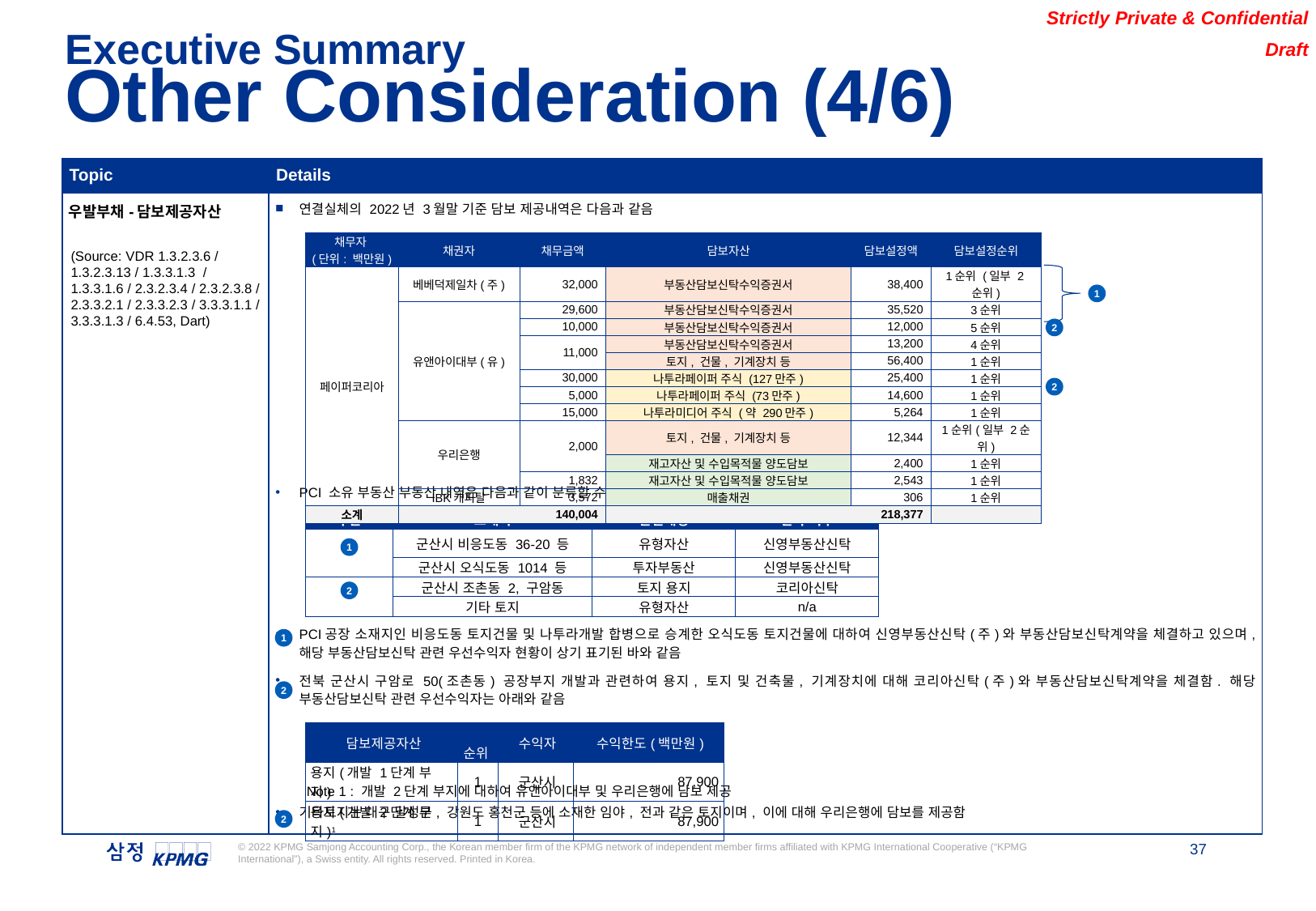

Executive Summary
Other Consideration (4/6)
| Topic | Details |
| --- | --- |
| 우발부채-담보제공자산 | 연결실체의 2022년 3월말 기준 담보 제공내역은 다음과 같음 PCI 소유 부동산 부동산 내역은 다음과 같이 분류할 수 있음 PCI공장 소재지인 비응도동 토지건물 및 나투라개발 합병으로 승계한 오식도동 토지건물에 대하여 신영부동산신탁(주)와 부동산담보신탁계약을 체결하고 있으며, 해당 부동산담보신탁 관련 우선수익자 현황이 상기 표기된 바와 같음 전북 군산시 구암로 50(조촌동) 공장부지 개발과 관련하여 용지, 토지 및 건축물, 기계장치에 대해 코리아신탁(주)와 부동산담보신탁계약을 체결함. 해당 부동산담보신탁 관련 우선수익자는 아래와 같음 기타토지는 대구 달성군, 강원도 홍천군 등에 소재한 임야, 전과 같은 토지이며, 이에 대해 우리은행에 담보를 제공함 |
| 채무자 (단위: 백만원) | 채권자 | 채무금액 | 담보자산 | 담보설정액 | 담보설정순위 |
| --- | --- | --- | --- | --- | --- |
| 페이퍼코리아 | 베베덕제일차(주) | 32,000 | 부동산담보신탁수익증권서 | 38,400 | 1순위 (일부 2순위) |
|  | 유앤아이대부(유) | 29,600 | 부동산담보신탁수익증권서 | 35,520 | 3순위 |
|  |  | 10,000 | 부동산담보신탁수익증권서 | 12,000 | 5순위 |
|  |  | 11,000 | 부동산담보신탁수익증권서 | 13,200 | 4순위 |
|  |  |  | 토지, 건물, 기계장치 등 | 56,400 | 1순위 |
|  |  | 30,000 | 나투라페이퍼 주식 (127만주) | 25,400 | 1순위 |
|  |  | 5,000 | 나투라페이퍼 주식 (73만주) | 14,600 | 1순위 |
|  |  | 15,000 | 나투라미디어 주식 (약 290만주) | 5,264 | 1순위 |
|  | 우리은행 | 2,000 | 토지, 건물, 기계장치 등 | 12,344 | 1순위(일부 2순위) |
|  |  |  | 재고자산 및 수입목적물 양도담보 | 2,400 | 1순위 |
|  |  | 1,832 | 재고자산 및 수입목적물 양도담보 | 2,543 | 1순위 |
|  | IBK캐피탈 | 3,572 | 매출채권 | 306 | 1순위 |
| 소계 |  | 140,004 |  | 218,377 |  |
(Source: VDR 1.3.2.3.6 / 1.3.2.3.13 / 1.3.3.1.3  / 1.3.3.1.6 / 2.3.2.3.4 / 2.3.2.3.8 / 2.3.3.2.1 / 2.3.3.2.3 / 3.3.3.1.1 / 3.3.3.1.3 / 6.4.53, Dart)

1
2
2
| 구분 | 소재지 | 관련계정 | 신탁 여부 |
| --- | --- | --- | --- |
|  | 군산시 비응도동 36-20 등 | 유형자산 | 신영부동산신탁 |
|  | 군산시 오식도동 1014 등 | 투자부동산 | 신영부동산신탁 |
|  | 군산시 조촌동 2, 구암동 | 토지 용지 | 코리아신탁 |
|  | 기타 토지 | 유형자산 | n/a |
1
2
1
2
| 담보제공자산 | 순위 | 수익자 | 수익한도(백만원) |
| --- | --- | --- | --- |
| 용지(개발 1단계 부지) | 1 | 군산시 | 87,900 |
| 용지(개발 2단계 부지)1 | 1 | 군산시 | 87,900 |
Note 1 : 개발 2단계 부지에 대하여 유앤아이대부 및 우리은행에 담보 제공
2